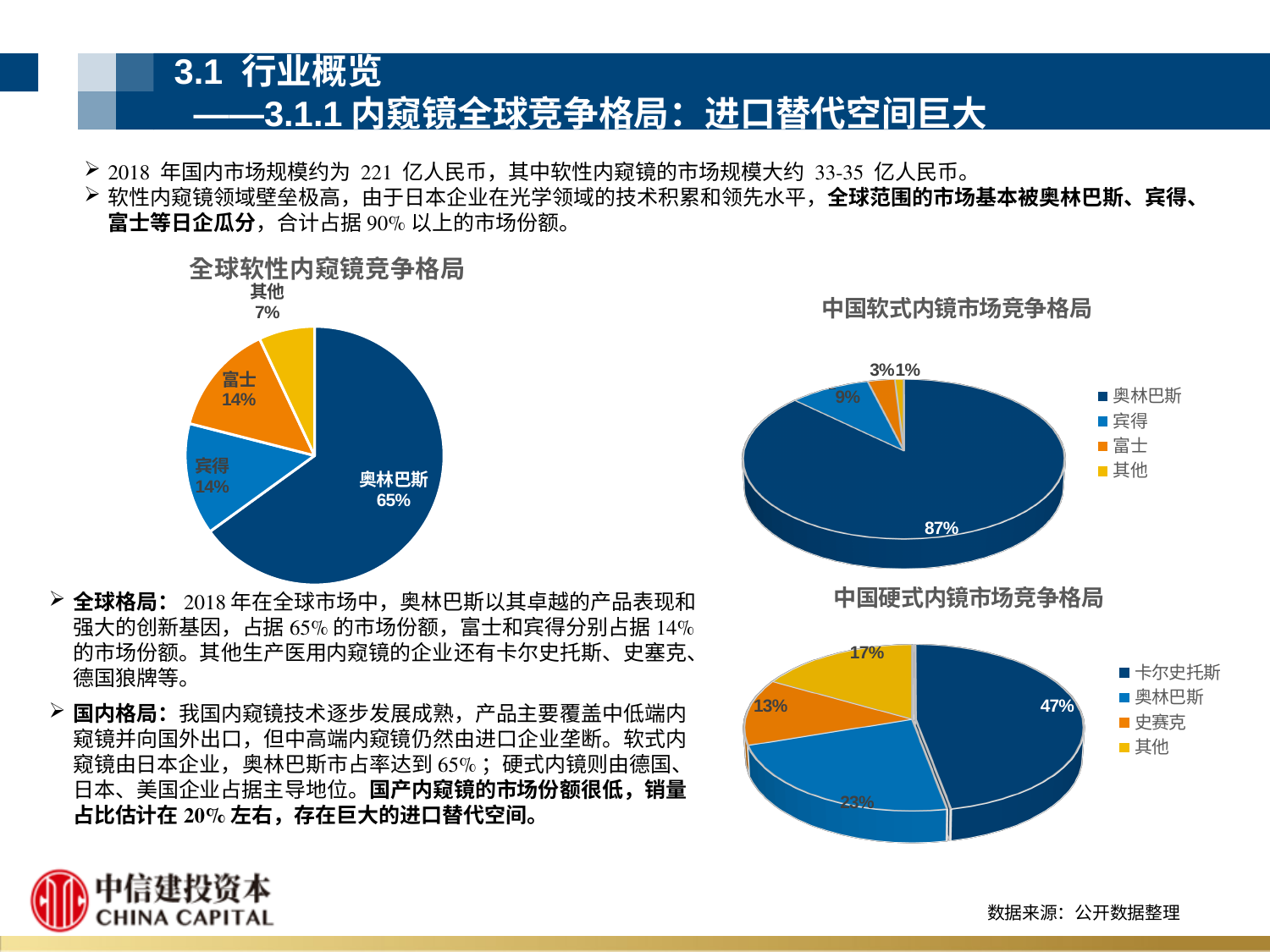

3.1 行业概览
  ——3.1.1内窥镜全球竞争格局：进口替代空间巨大
2018 年国内市场规模约为 221 亿人民币，其中软性内窥镜的市场规模大约 33-35 亿人民币。
软性内窥镜领域壁垒极高，由于日本企业在光学领域的技术积累和领先水平，全球范围的市场基本被奥林巴斯、宾得、富士等日企瓜分，合计占据90%以上的市场份额。

### Chart:

| Category | 全球软性内窥镜竞争格局 |
|---|---|
| 奥林巴斯 | 0.65 |
| 宾得 | 0.14 |
| 富士 | 0.14 |
| 其他 | 0.07 |

[unsupported chart]

[unsupported chart]

全球格局：2018年在全球市场中，奥林巴斯以其卓越的产品表现和强大的创新基因，占据65%的市场份额，富士和宾得分别占据14%的市场份额。其他生产医用内窥镜的企业还有卡尔史托斯、史塞克、德国狼牌等。
国内格局：我国内窥镜技术逐步发展成熟，产品主要覆盖中低端内窥镜并向国外出口，但中高端内窥镜仍然由进口企业垄断。软式内窥镜由日本企业，奥林巴斯市占率达到65%；硬式内镜则由德国、日本、美国企业占据主导地位。国产内窥镜的市场份额很低，销量占比估计在20%左右，存在巨大的进口替代空间。
数据来源：公开数据整理